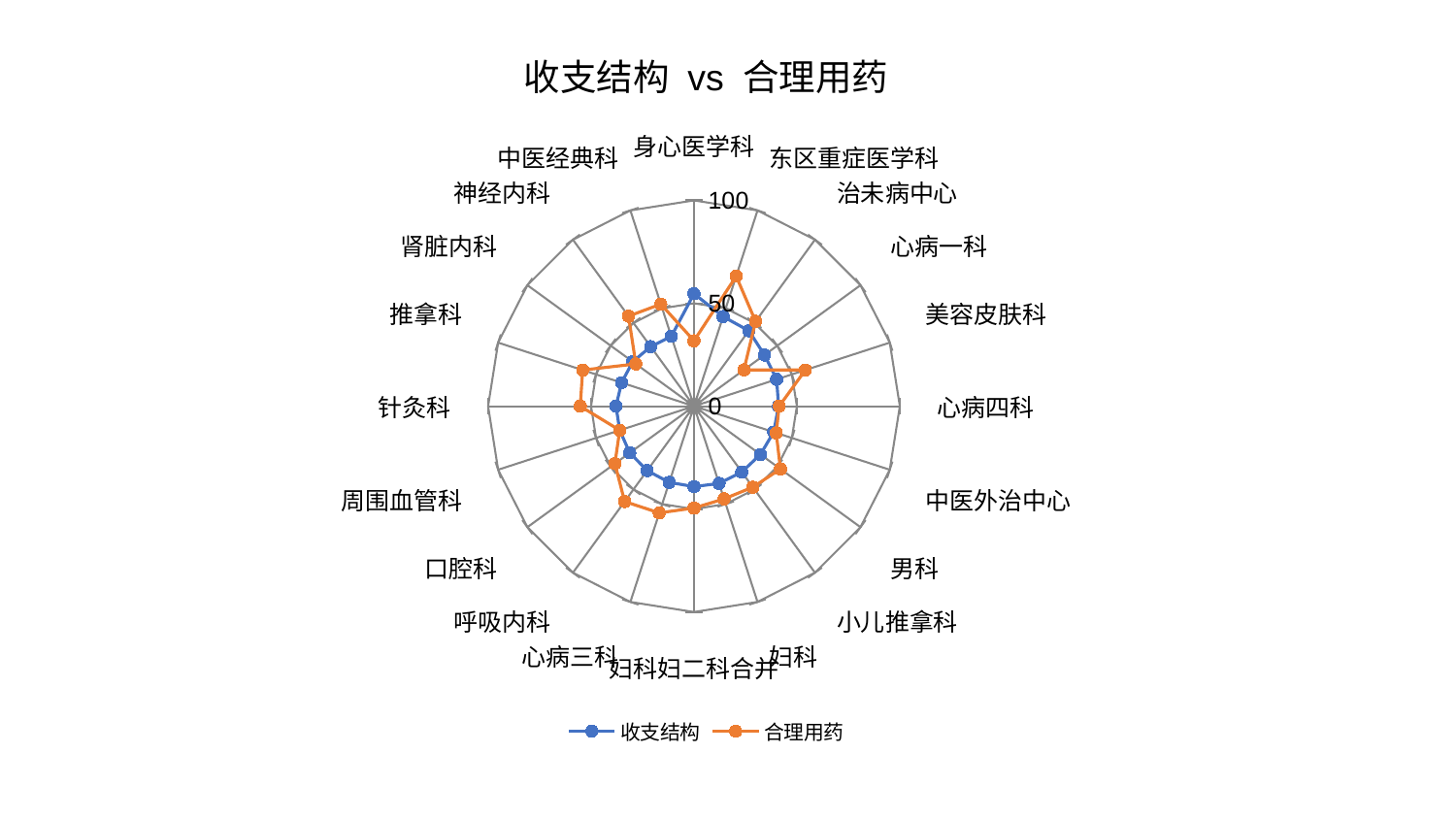

### Chart: 收支结构 vs 合理用药

| Category | 收支结构 | 合理用药 |
|---|---|---|
| 身心医学科 | 54.63128821625712 | 31.786131611100362 |
| 东区重症医学科 | 45.79604195071576 | 66.40275853204902 |
| 治未病中心 | 45.35239472497816 | 50.93203341501092 |
| 心病一科 | 42.35886147975553 | 30.00696823799408 |
| 美容皮肤科 | 42.26236787875796 | 56.929457849237885 |
| 心病四科 | 41.10037053160936 | 41.424465296707965 |
| 中医外治中心 | 40.724215195235715 | 42.00956243448245 |
| 男科 | 39.925930015665685 | 51.95398467102343 |
| 小儿推拿科 | 39.567237989326166 | 48.64600182532969 |
| 妇科 | 39.48042100879789 | 47.38448334685748 |
| 妇科妇二科合并 | 39.091660752357306 | 49.4978744208022 |
| 心病三科 | 38.928725525963586 | 54.52349413146682 |
| 呼吸内科 | 38.679416775049795 | 57.26595770101408 |
| 口腔科 | 38.55070421064875 | 47.4677593982833 |
| 周围血管科 | 37.90879591683703 | 37.91839883486412 |
| 针灸科 | 37.86623018657376 | 55.237845307934684 |
| 推拿科 | 36.992723226979585 | 56.822443227579285 |
| 肾脏内科 | 36.766618306211896 | 34.919703216374614 |
| 神经内科 | 35.78311309722695 | 54.08054494442165 |
| 中医经典科 | 35.67579187503295 | 52.141311589570485 |
72